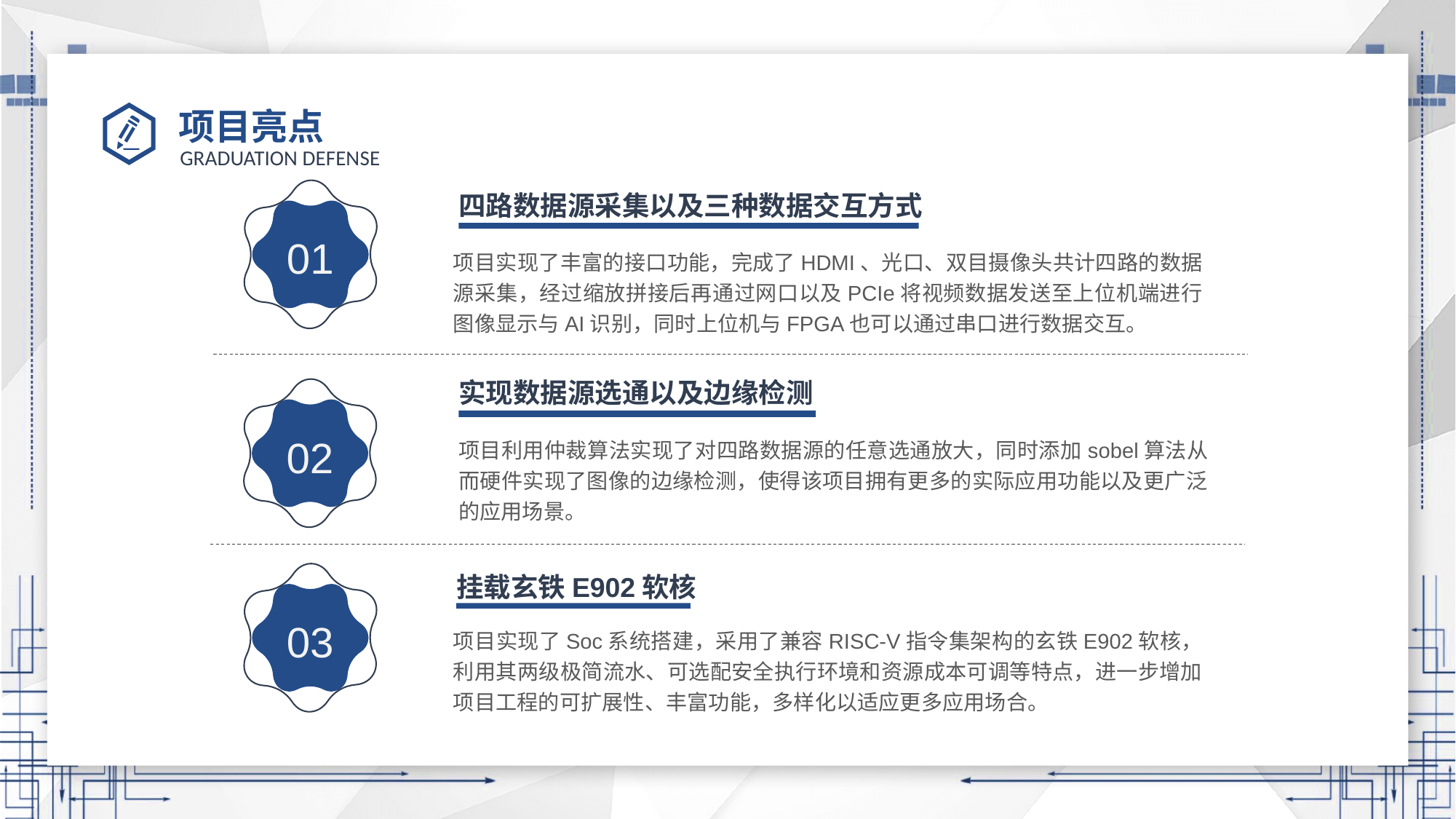

# 项目亮点
四路数据源采集以及三种数据交互方式

01

项目实现了丰富的接口功能，完成了HDMI、光口、双目摄像头共计四路的数据源采集，经过缩放拼接后再通过网口以及PCIe将视频数据发送至上位机端进行图像显示与AI识别，同时上位机与FPGA也可以通过串口进行数据交互。
实现数据源选通以及边缘检测

02

项目利用仲裁算法实现了对四路数据源的任意选通放大，同时添加sobel算法从而硬件实现了图像的边缘检测，使得该项目拥有更多的实际应用功能以及更广泛的应用场景。
挂载玄铁E902软核

03

项目实现了Soc系统搭建，采用了兼容RISC-V指令集架构的玄铁E902软核，利用其两级极简流水、可选配安全执行环境和资源成本可调等特点，进一步增加项目工程的可扩展性、丰富功能，多样化以适应更多应用场合。